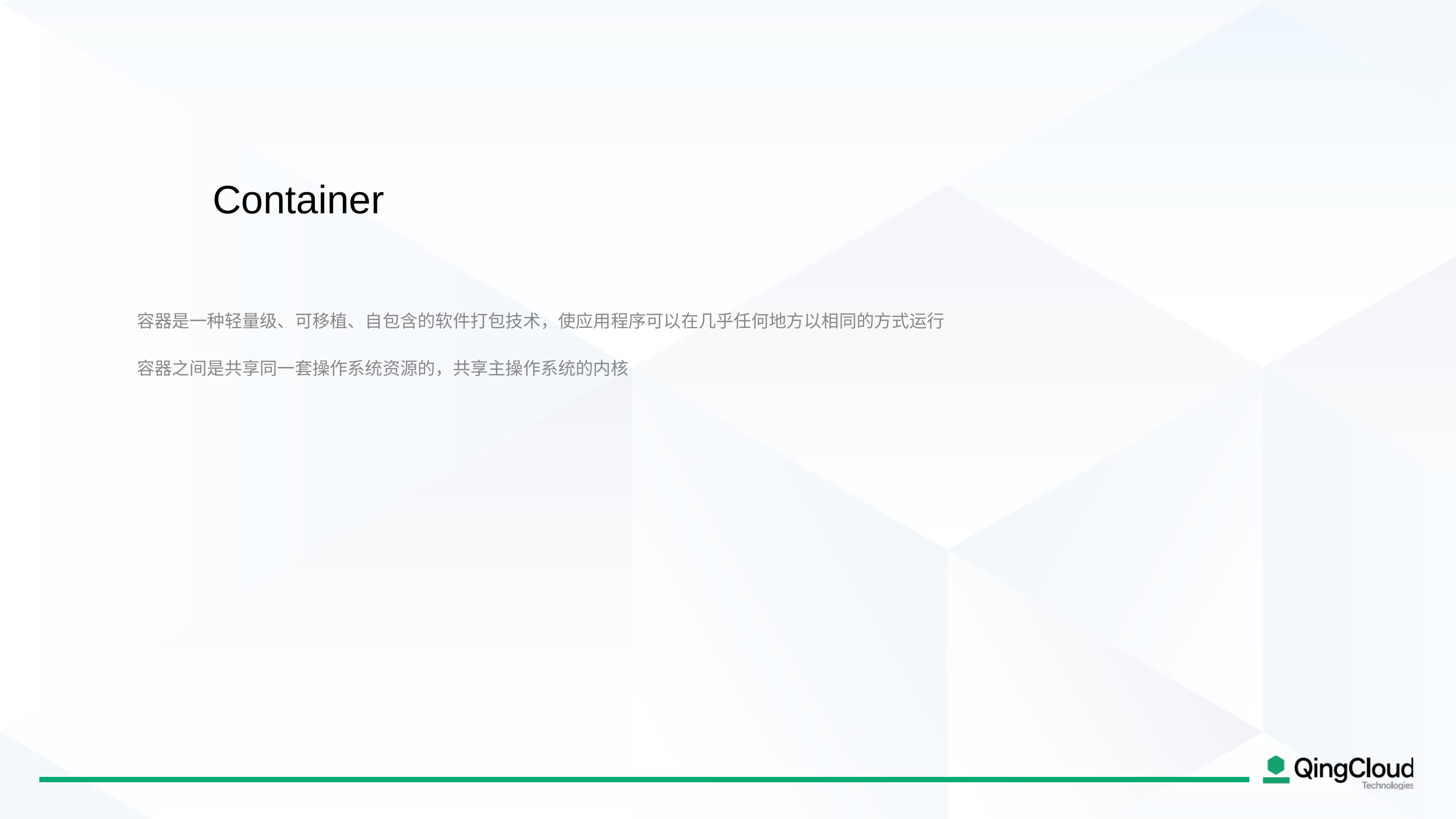

Container
容器是一种轻量级、可移植、自包含的软件打包技术，使应用程序可以在几乎任何地方以相同的方式运行
容器之间是共享同一套操作系统资源的，共享主操作系统的内核